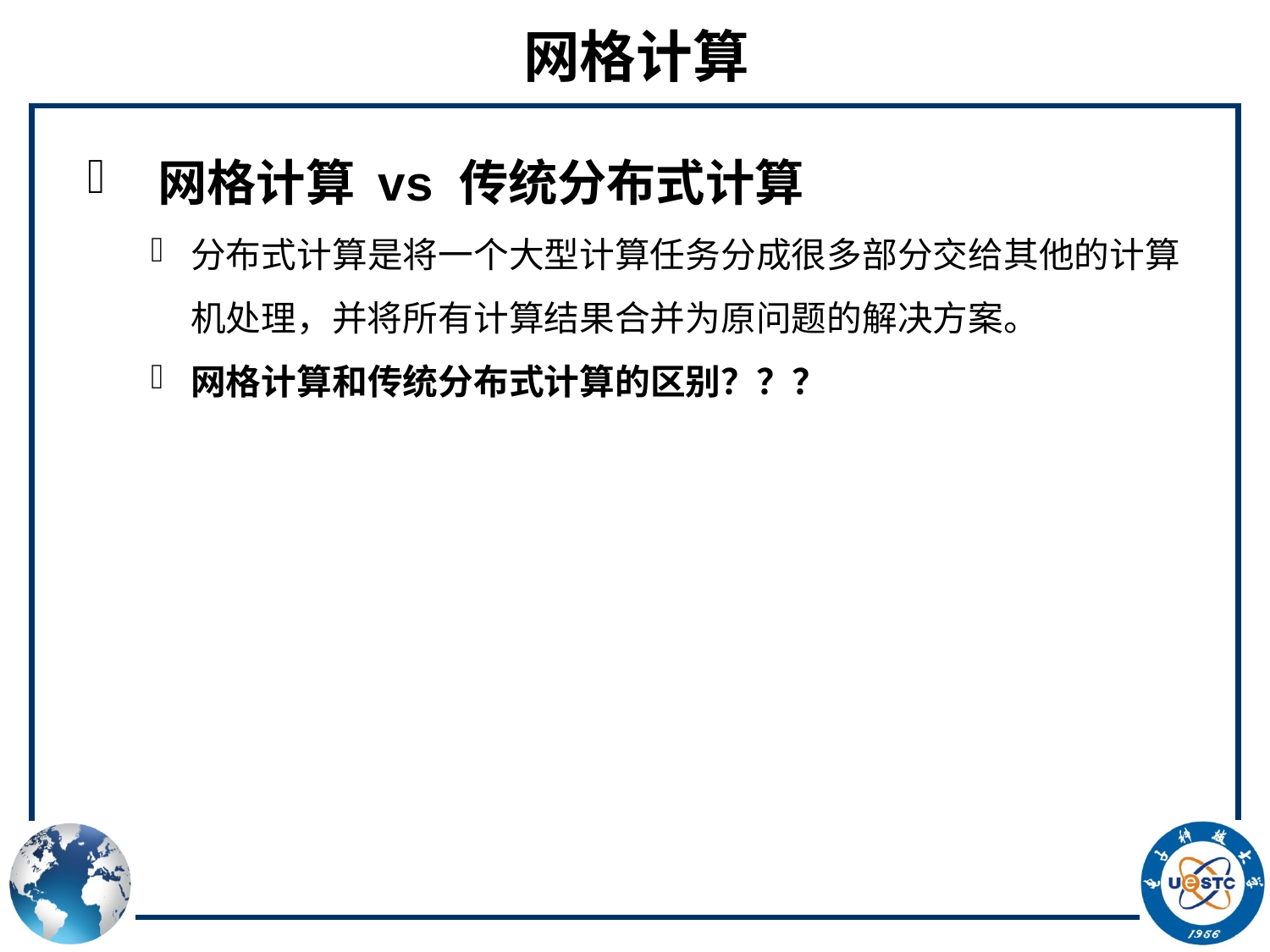

# 网格计算
 网格计算 vs 传统分布式计算
分布式计算是将一个大型计算任务分成很多部分交给其他的计算机处理，并将所有计算结果合并为原问题的解决方案。
网格计算和传统分布式计算的区别？？？